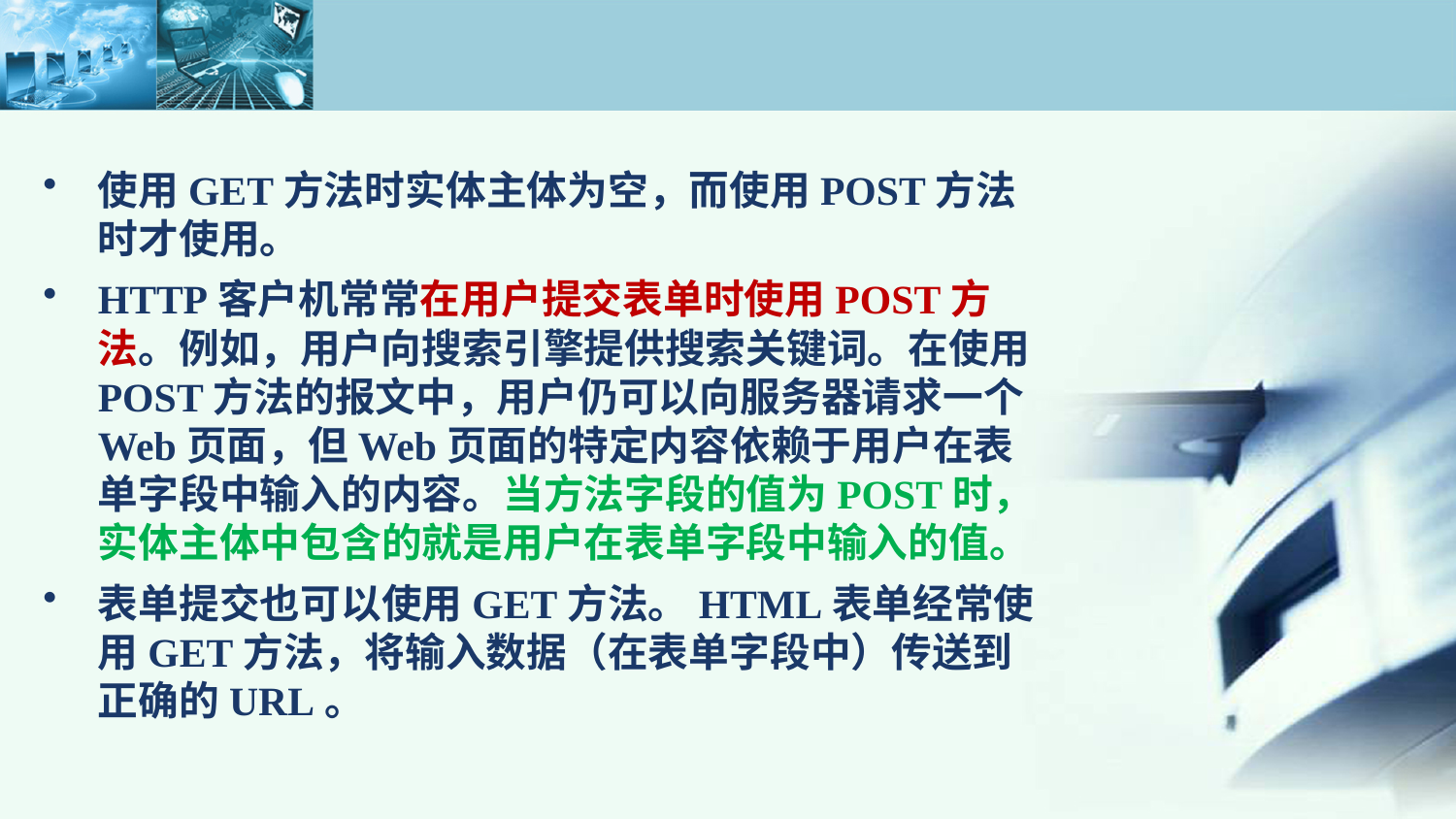

使用GET方法时实体主体为空，而使用POST方法时才使用。
HTTP客户机常常在用户提交表单时使用POST方法。例如，用户向搜索引擎提供搜索关键词。在使用POST方法的报文中，用户仍可以向服务器请求一个Web页面，但Web页面的特定内容依赖于用户在表单字段中输入的内容。当方法字段的值为POST时，实体主体中包含的就是用户在表单字段中输入的值。
表单提交也可以使用GET方法。HTML表单经常使用GET方法，将输入数据（在表单字段中）传送到正确的URL。